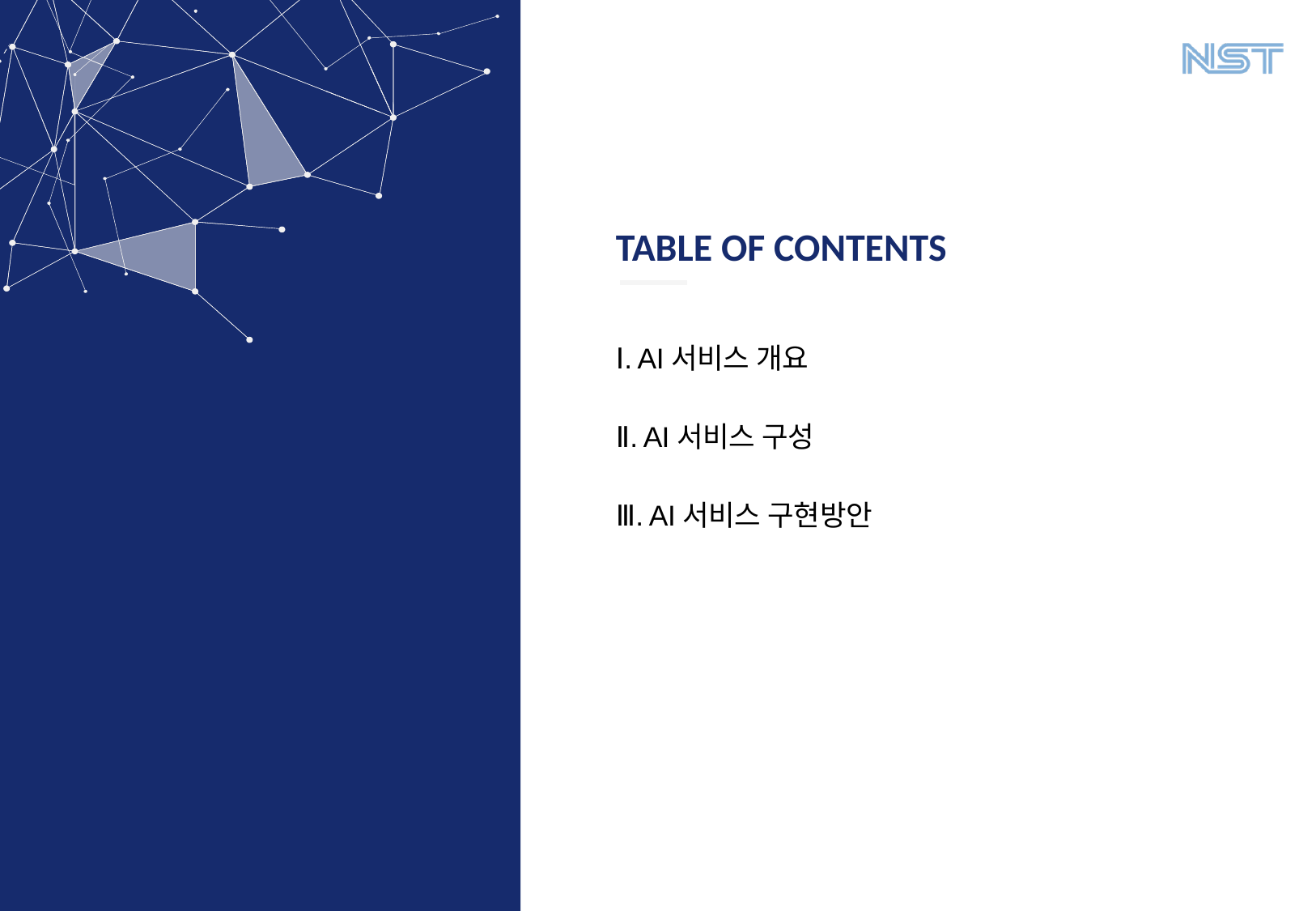

# TABLE OF CONTENTS
Ⅰ. AI서비스 개요
Ⅱ. AI서비스 구성
Ⅲ. AI서비스 구현방안